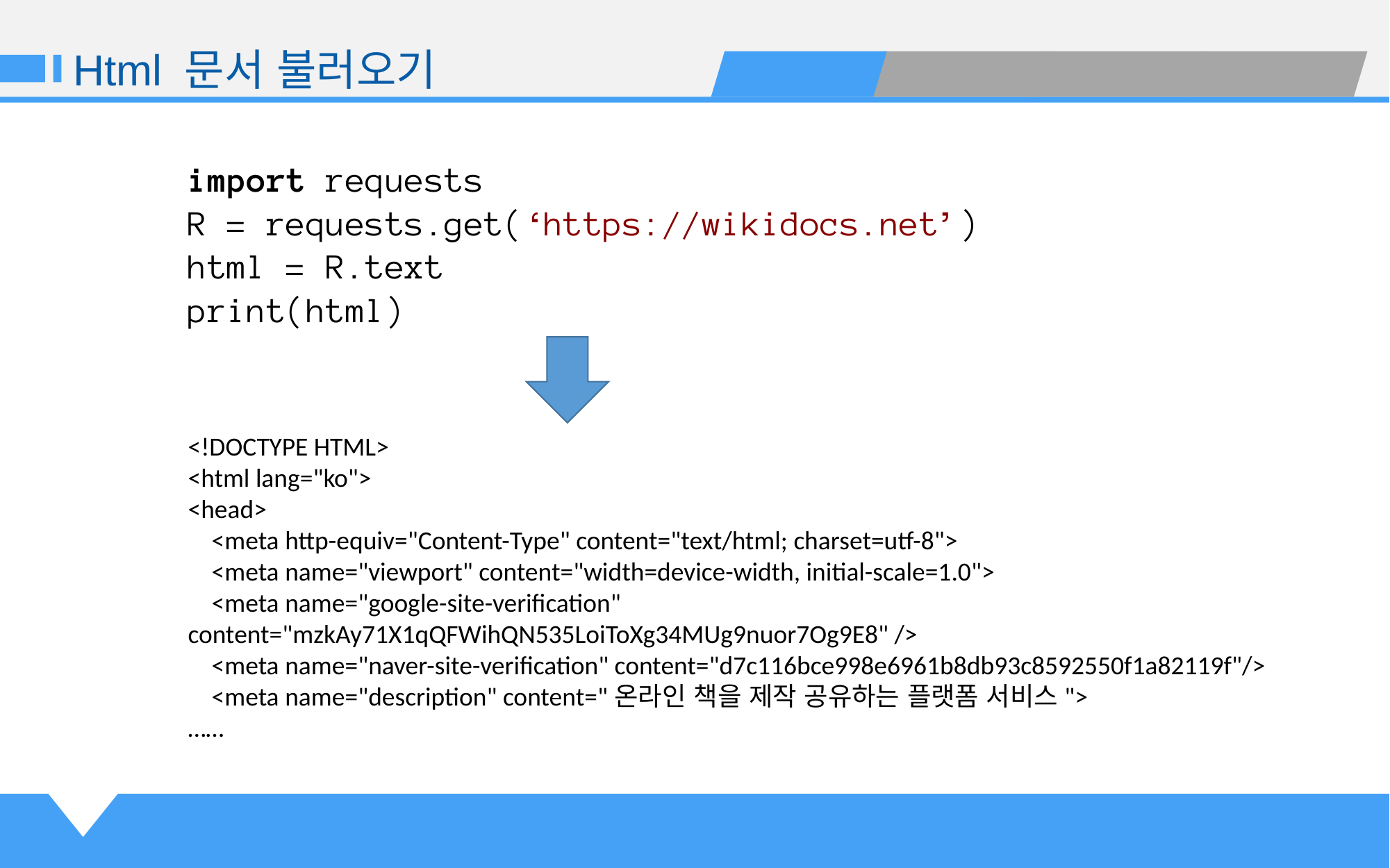

Html 문서 불러오기

import requests
R = requests.get(‘https://wikidocs.net’) html = R.text
print(html)

<!DOCTYPE HTML>
<html lang="ko">
<head>
    <meta http-equiv="Content-Type" content="text/html; charset=utf-8">
    <meta name="viewport" content="width=device-width, initial-scale=1.0">
    <meta name="google-site-verification" content="mzkAy71X1qQFWihQN535LoiToXg34MUg9nuor7Og9E8" />
    <meta name="naver-site-verification" content="d7c116bce998e6961b8db93c8592550f1a82119f"/>
    <meta name="description" content="온라인 책을 제작 공유하는 플랫폼 서비스">
……